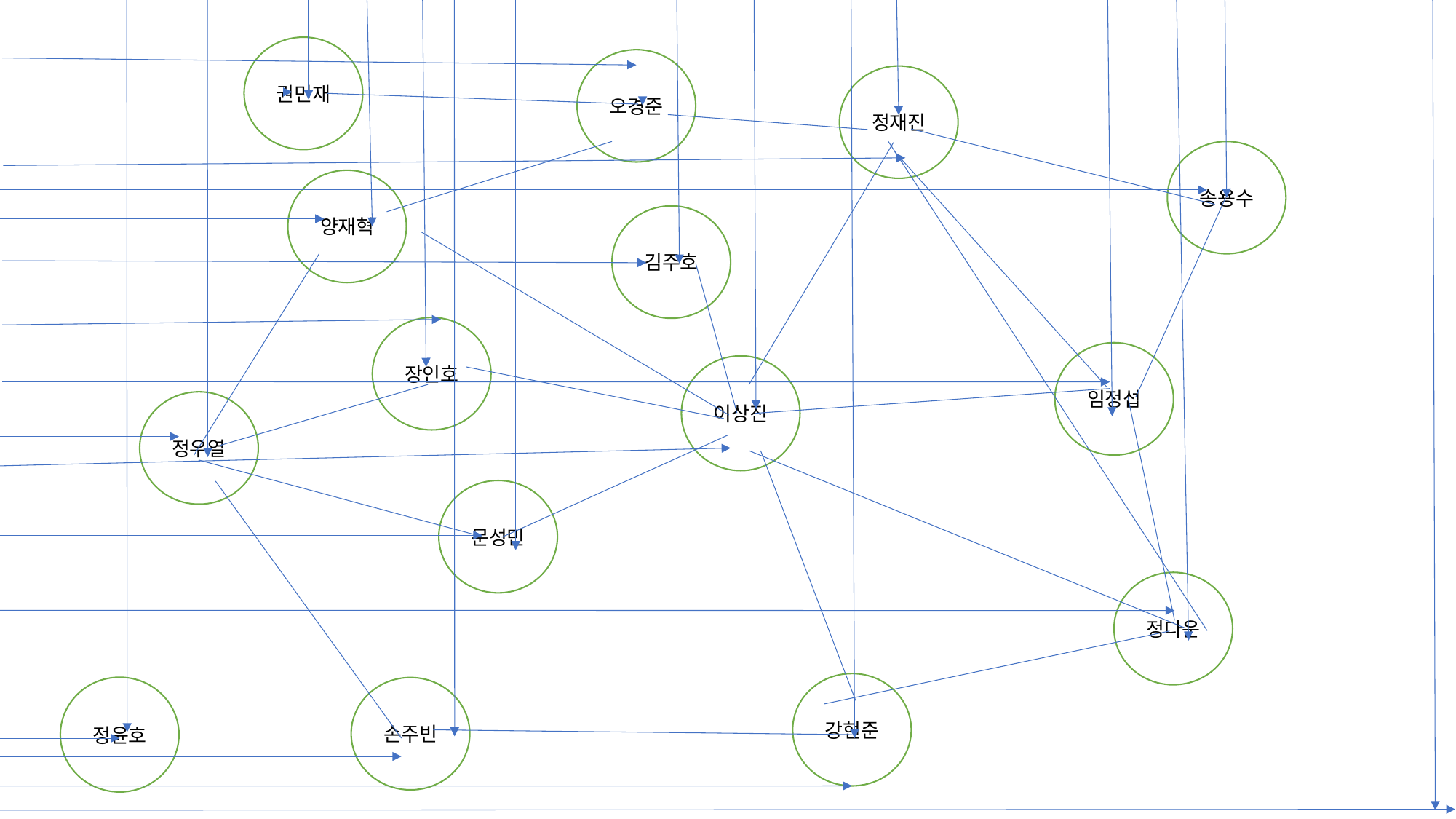

권민재
오경준
정재진
송용수
양재혁
김주호
장인호
임정섭
이상진
정우열
문성민
정다운
강현준
정윤호
손주빈